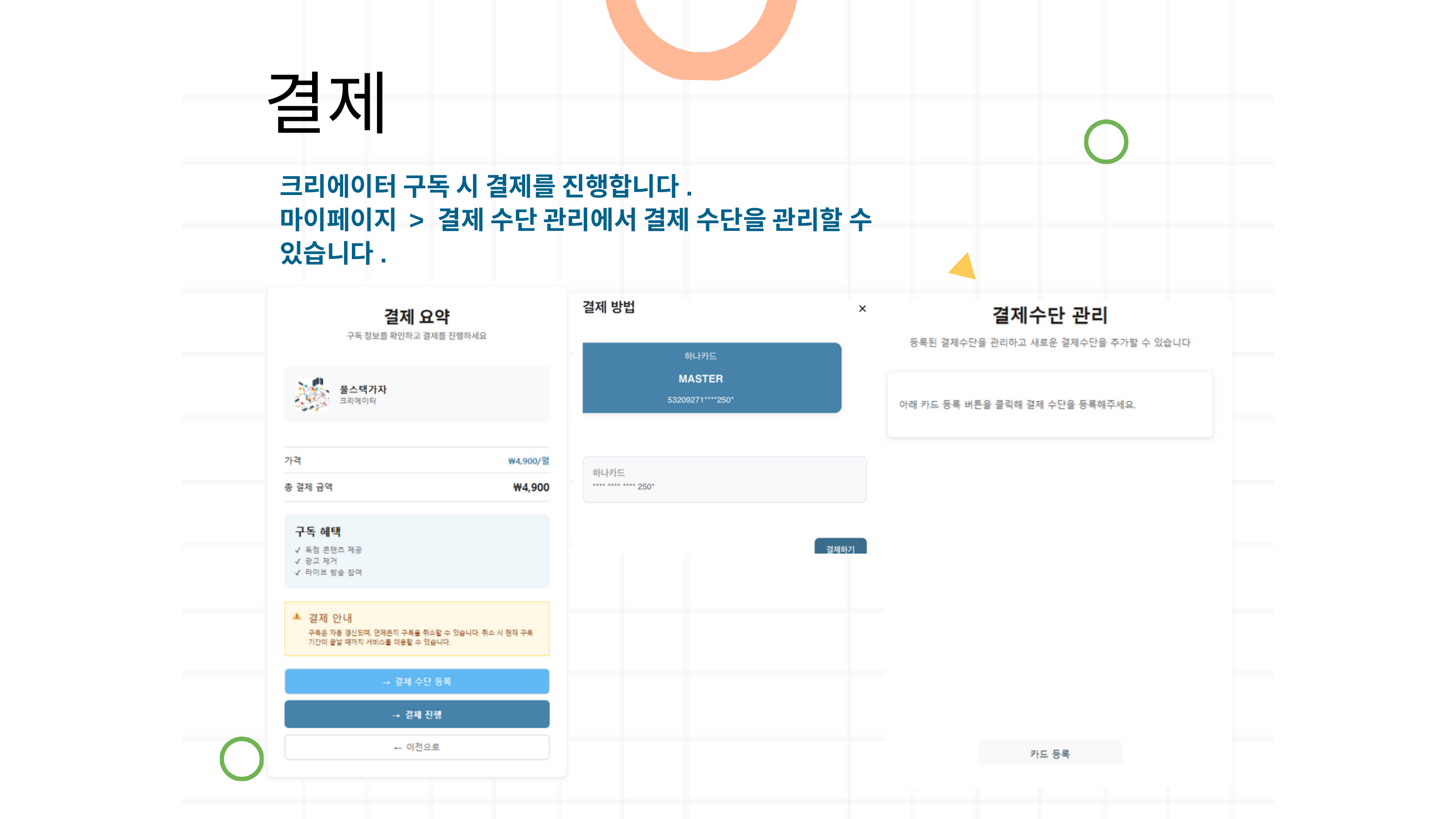

결제

크리에이터 구독 시 결제를 진행합니다.
마이페이지 > 결제 수단 관리에서 결제 수단을 관리할 수 있습니다.